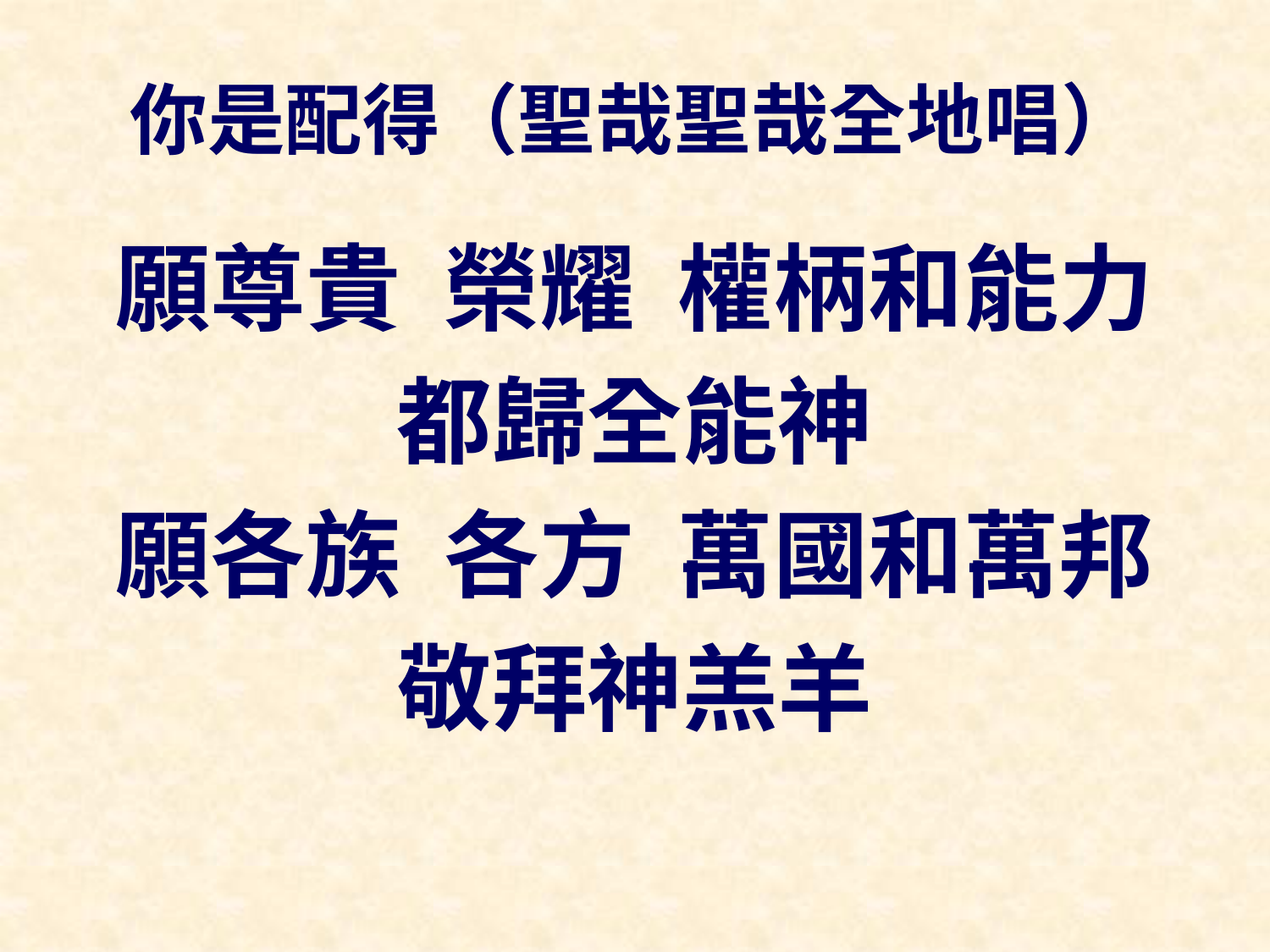

# 你是配得（聖哉聖哉全地唱）
願尊貴  榮耀  權柄和能力
都歸全能神
願各族  各方  萬國和萬邦
敬拜神羔羊